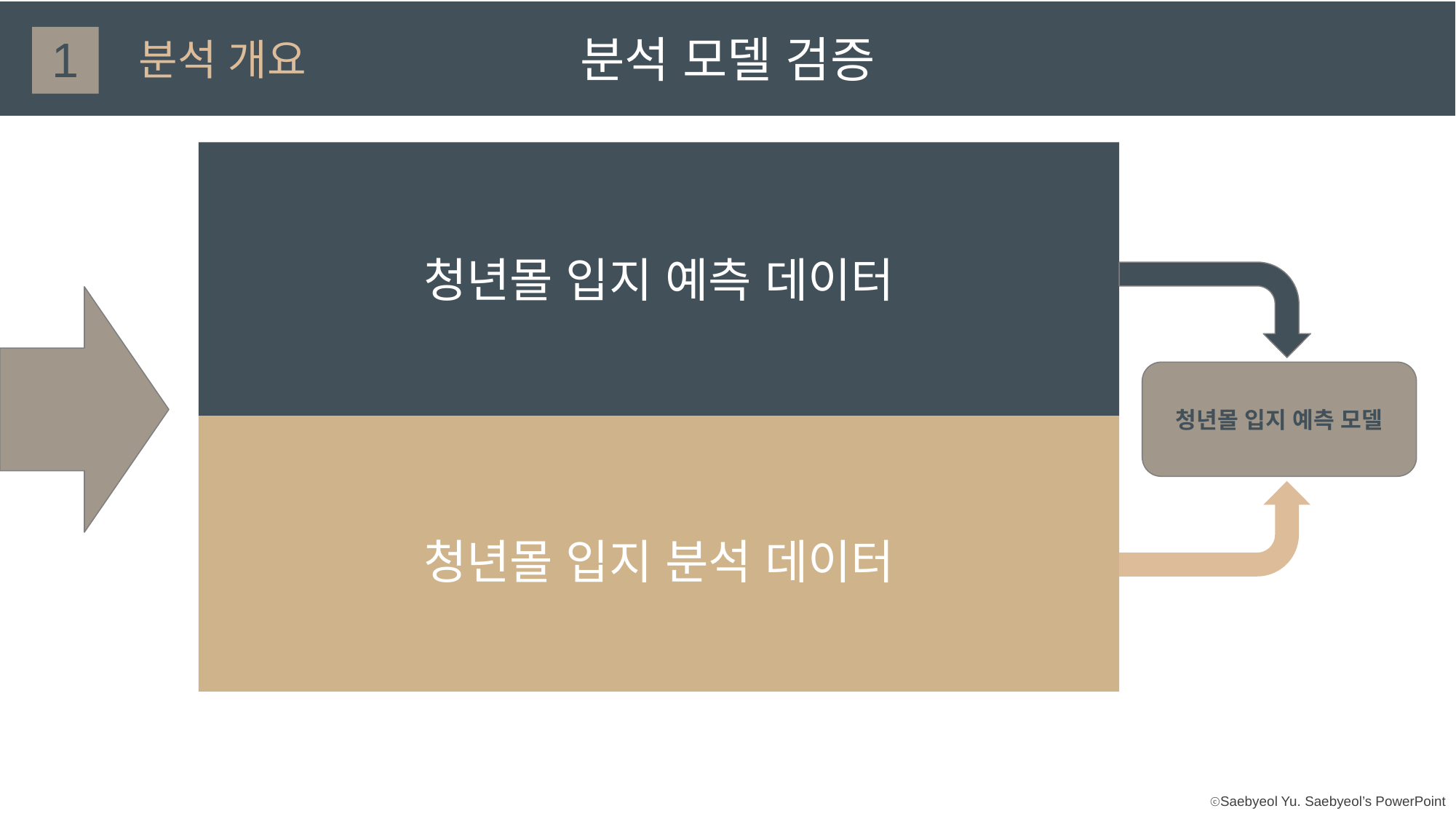

1

분석 개요
분석 모델 검증

청년몰 입지 예측 데이터

청년몰 입지 예측 모델

청년몰 입지 분석 데이터